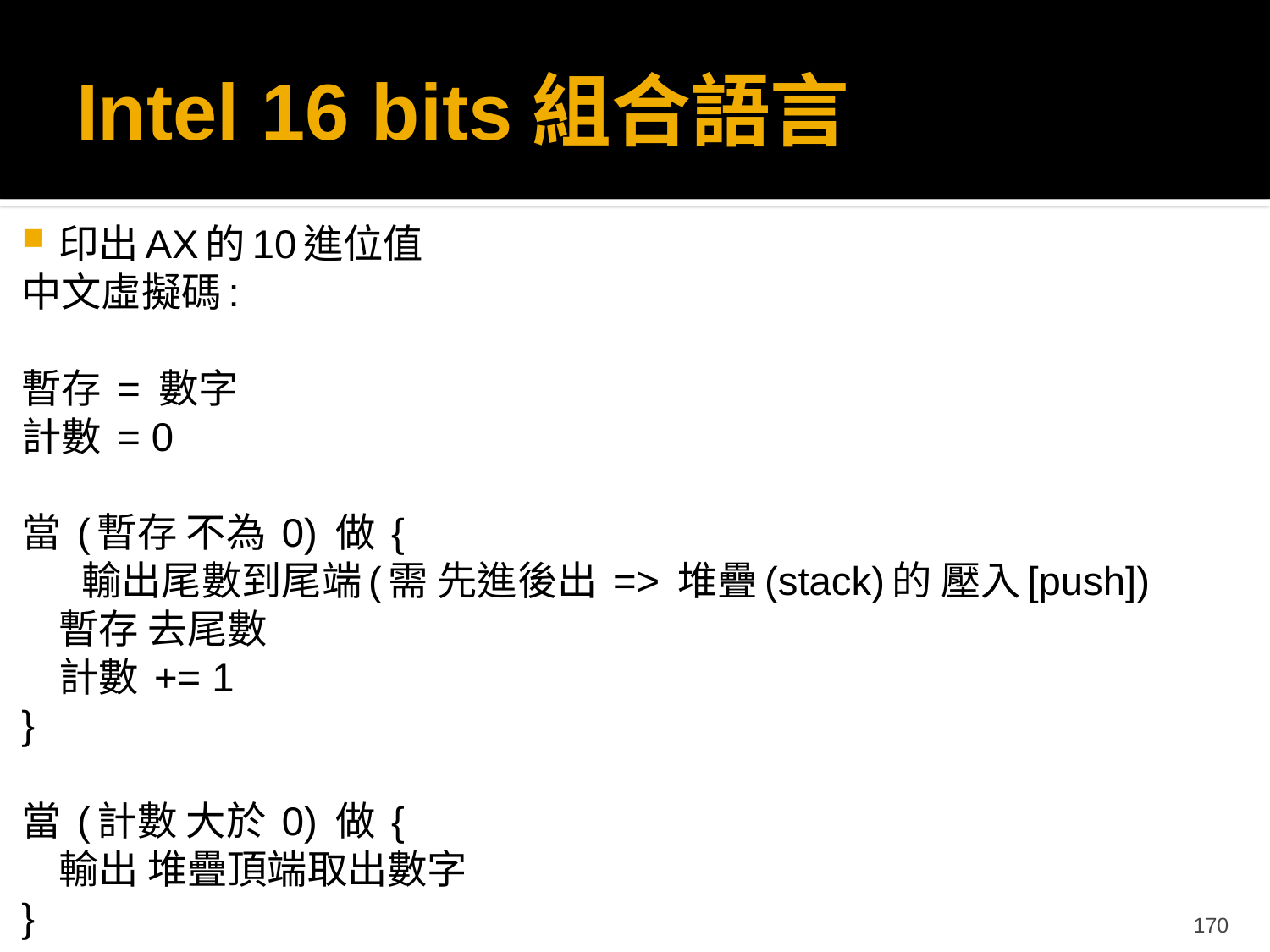

# Intel 16 bits組合語言
印出AX的10進位值
中文虛擬碼:

暫存 = 數字
計數 = 0

當 (暫存 不為 0) 做 {
      輸出尾數到尾端(需 先進後出 => 堆疊(stack)的 壓入[push])
	暫存 去尾數
	計數 += 1
}

當 (計數 大於 0) 做 {
	輸出 堆疊頂端取出數字
}
170